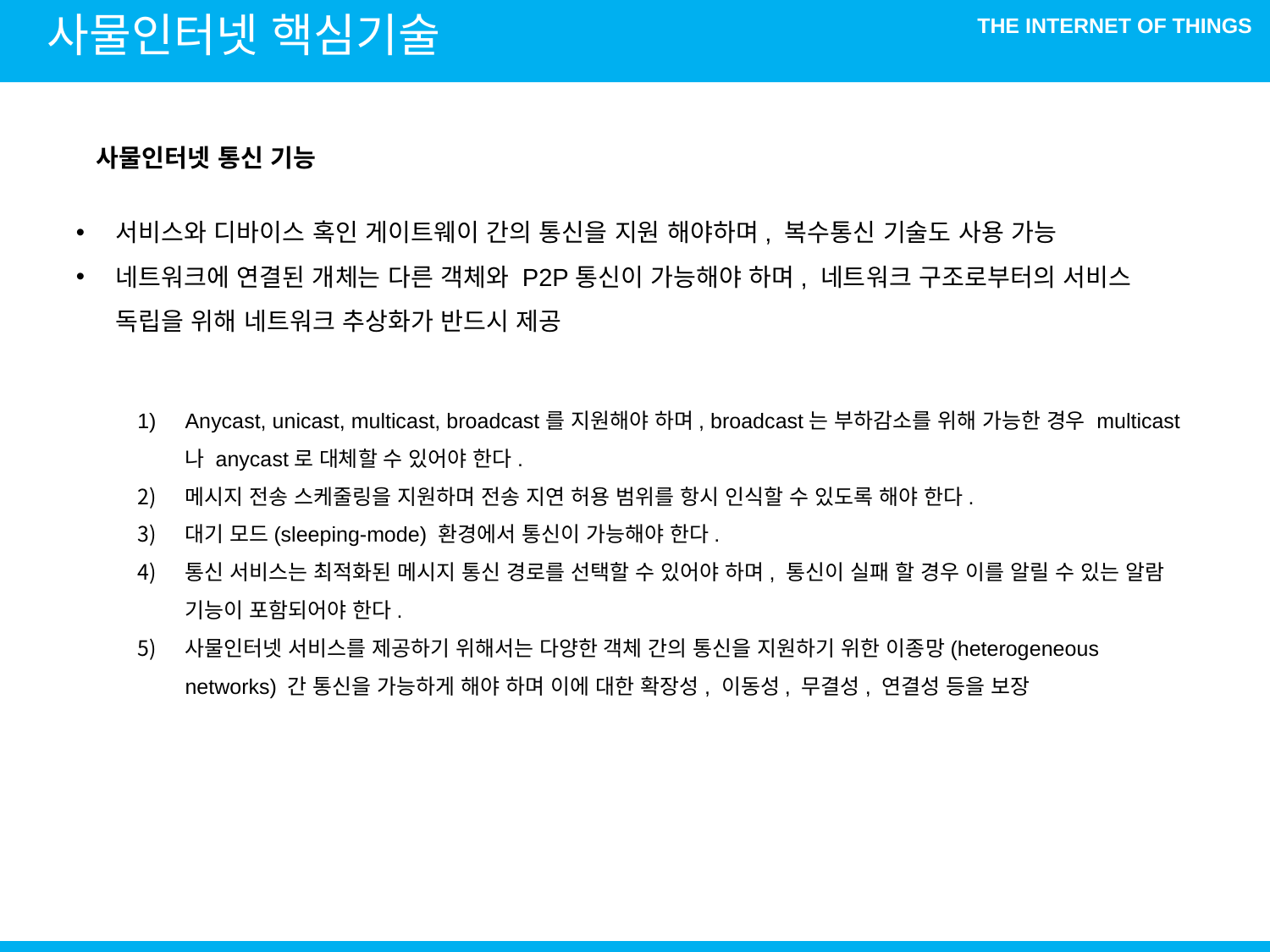

사물인터넷 핵심기술
사물인터넷 통신 기능
서비스와 디바이스 혹인 게이트웨이 간의 통신을 지원 해야하며, 복수통신 기술도 사용 가능
네트워크에 연결된 개체는 다른 객체와 P2P통신이 가능해야 하며, 네트워크 구조로부터의 서비스 독립을 위해 네트워크 추상화가 반드시 제공

Anycast, unicast, multicast, broadcast를 지원해야 하며, broadcast는 부하감소를 위해 가능한 경우 multicast나 anycast로 대체할 수 있어야 한다.
메시지 전송 스케줄링을 지원하며 전송 지연 허용 범위를 항시 인식할 수 있도록 해야 한다.
대기 모드(sleeping-mode) 환경에서 통신이 가능해야 한다.
통신 서비스는 최적화된 메시지 통신 경로를 선택할 수 있어야 하며, 통신이 실패 할 경우 이를 알릴 수 있는 알람 기능이 포함되어야 한다.
사물인터넷 서비스를 제공하기 위해서는 다양한 객체 간의 통신을 지원하기 위한 이종망(heterogeneous networks) 간 통신을 가능하게 해야 하며 이에 대한 확장성, 이동성, 무결성, 연결성 등을 보장